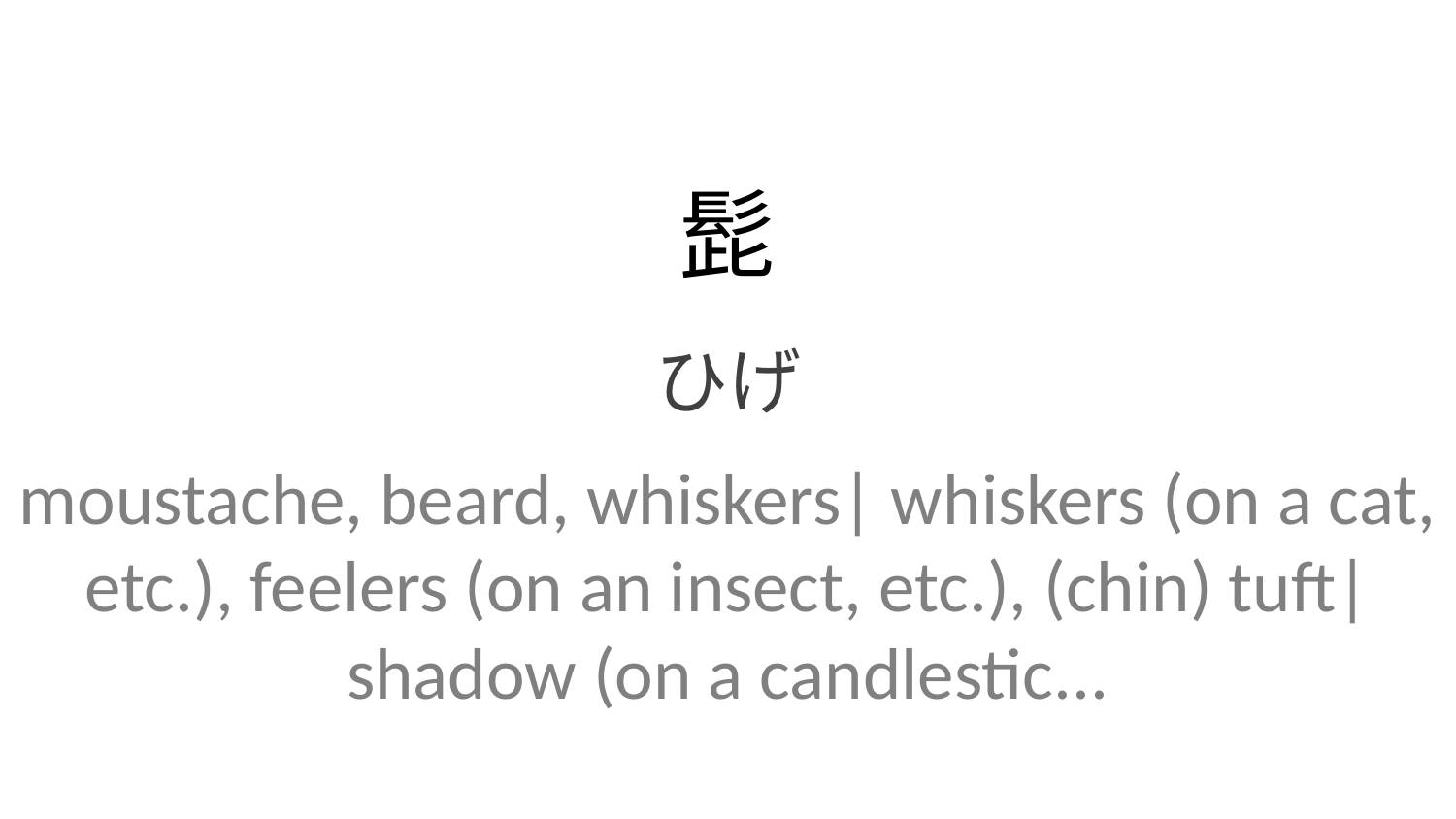

髭

ひげ
moustache, beard, whiskers| whiskers (on a cat, etc.), feelers (on an insect, etc.), (chin) tuft| shadow (on a candlestic...